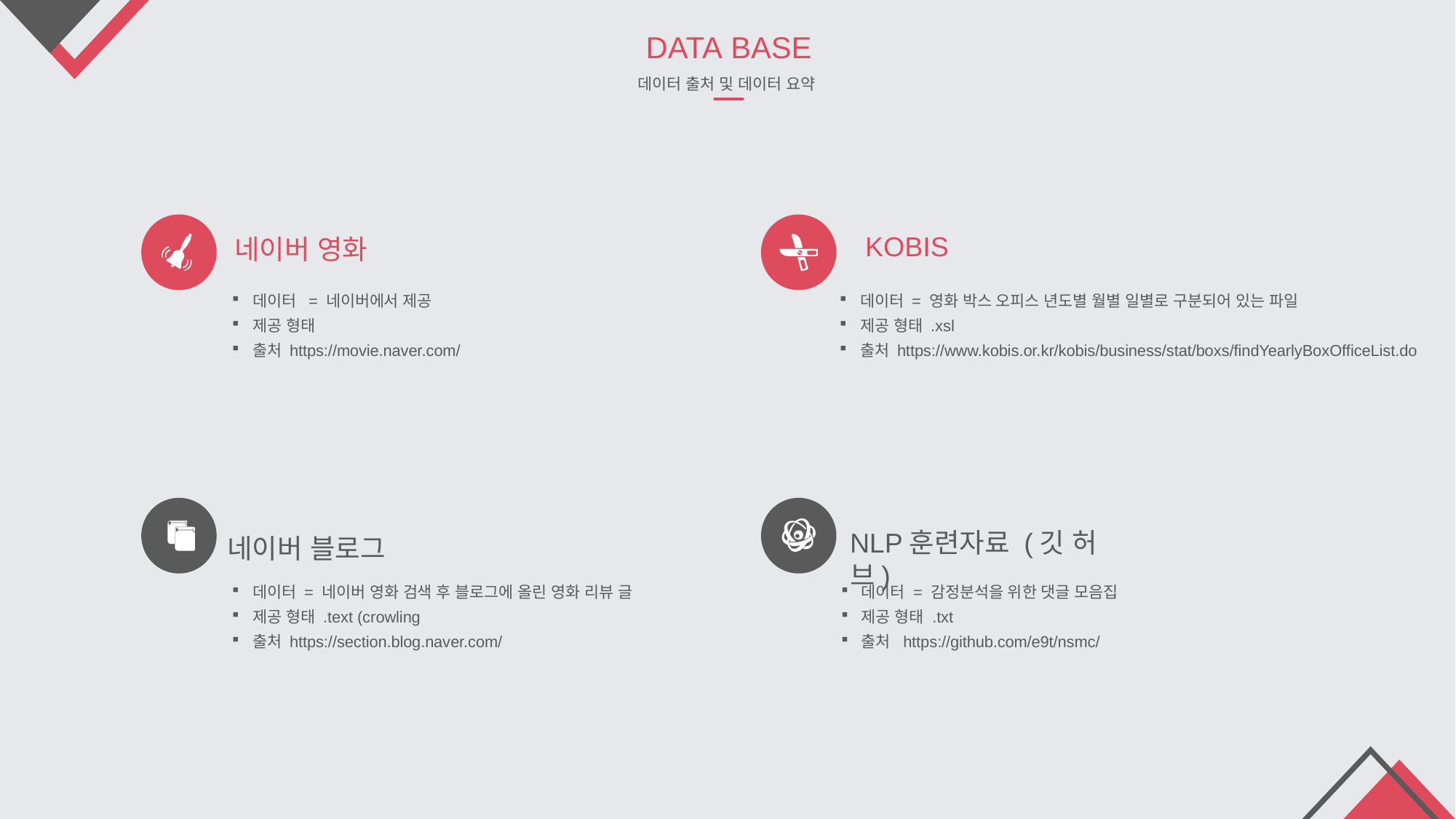

DATA BASE
데이터 출처 및 데이터 요약

KOBIS
네이버 영화

데이터  = 네이버에서 제공
제공 형태
출처 https://movie.naver.com/
데이터 = 영화 박스 오피스 년도별 월별 일별로 구분되어 있는 파일
제공 형태 .xsl
출처 https://www.kobis.or.kr/kobis/business/stat/boxs/findYearlyBoxOfficeList.do

NLP훈련자료 (깃 허브)
네이버 블로그
데이터 = 네이버 영화 검색 후 블로그에 올린 영화 리뷰 글
제공 형태 .text (crowling
출처 https://section.blog.naver.com/
데이터 = 감정분석을 위한 댓글 모음집
제공 형태 .txt
출처  https://github.com/e9t/nsmc/